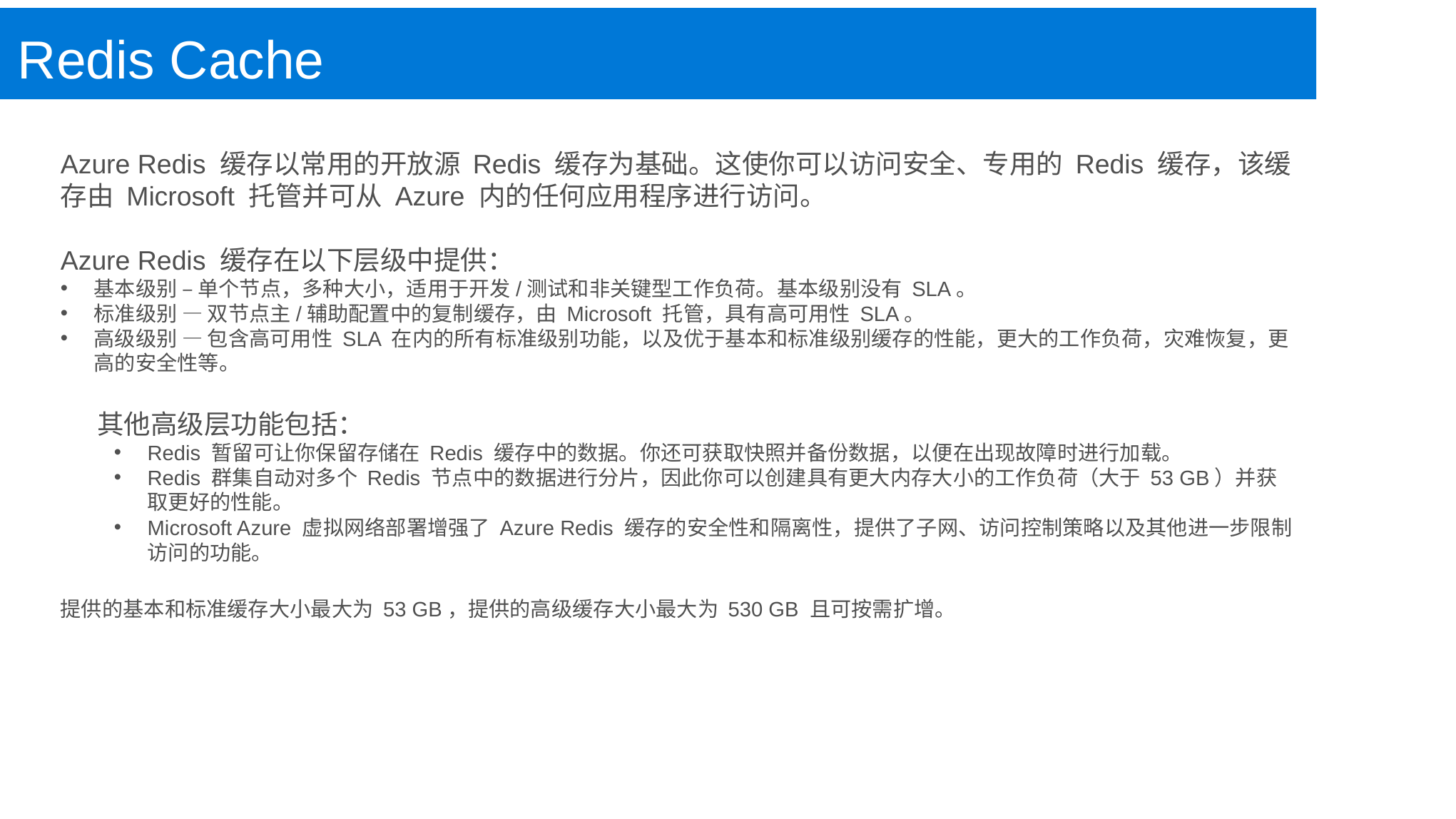

Redis Cache
Azure Redis 缓存以常用的开放源 Redis 缓存为基础。这使你可以访问安全、专用的 Redis 缓存，该缓存由 Microsoft 托管并可从 Azure 内的任何应用程序进行访问。

Azure Redis 缓存在以下层级中提供：
基本级别 – 单个节点，多种大小，适用于开发/测试和非关键型工作负荷。基本级别没有 SLA。
标准级别 — 双节点主/辅助配置中的复制缓存，由 Microsoft 托管，具有高可用性 SLA。
高级级别 — 包含高可用性 SLA 在内的所有标准级别功能，以及优于基本和标准级别缓存的性能，更大的工作负荷，灾难恢复，更高的安全性等。

     其他高级层功能包括：
Redis 暂留可让你保留存储在 Redis 缓存中的数据。你还可获取快照并备份数据，以便在出现故障时进行加载。
Redis 群集自动对多个 Redis 节点中的数据进行分片，因此你可以创建具有更大内存大小的工作负荷（大于 53 GB）并获取更好的性能。
Microsoft Azure 虚拟网络部署增强了 Azure Redis 缓存的安全性和隔离性，提供了子网、访问控制策略以及其他进一步限制访问的功能。

提供的基本和标准缓存大小最大为 53 GB，提供的高级缓存大小最大为 530 GB 且可按需扩增。